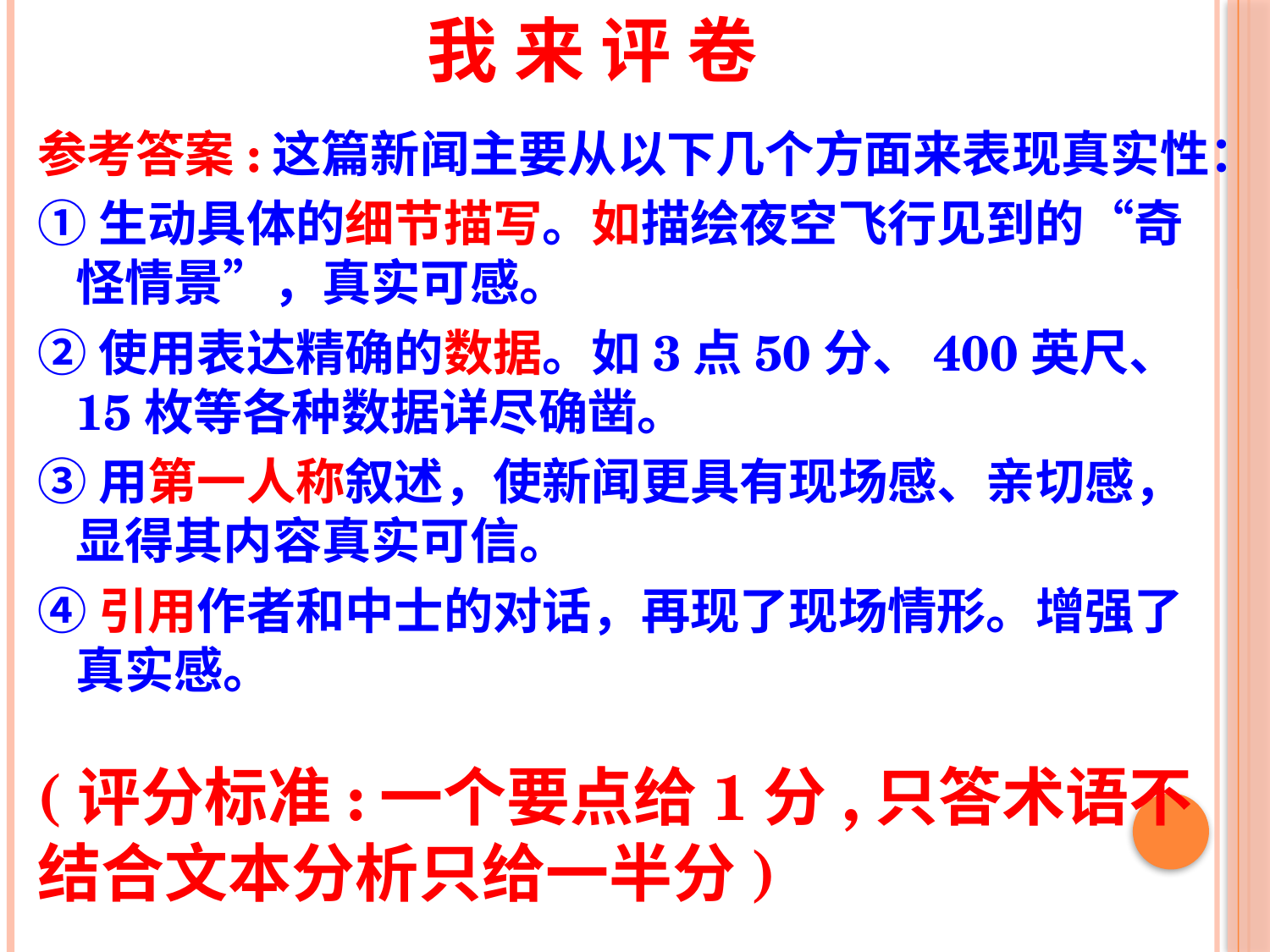

我 来 评 卷
参考答案:这篇新闻主要从以下几个方面来表现真实性：
①生动具体的细节描写。如描绘夜空飞行见到的“奇怪情景”，真实可感。
②使用表达精确的数据。如3点50分、400英尺、15枚等各种数据详尽确凿。
③用第一人称叙述，使新闻更具有现场感、亲切感，显得其内容真实可信。
④引用作者和中士的对话，再现了现场情形。增强了真实感。

(评分标准:一个要点给1分,只答术语不结合文本分析只给一半分)